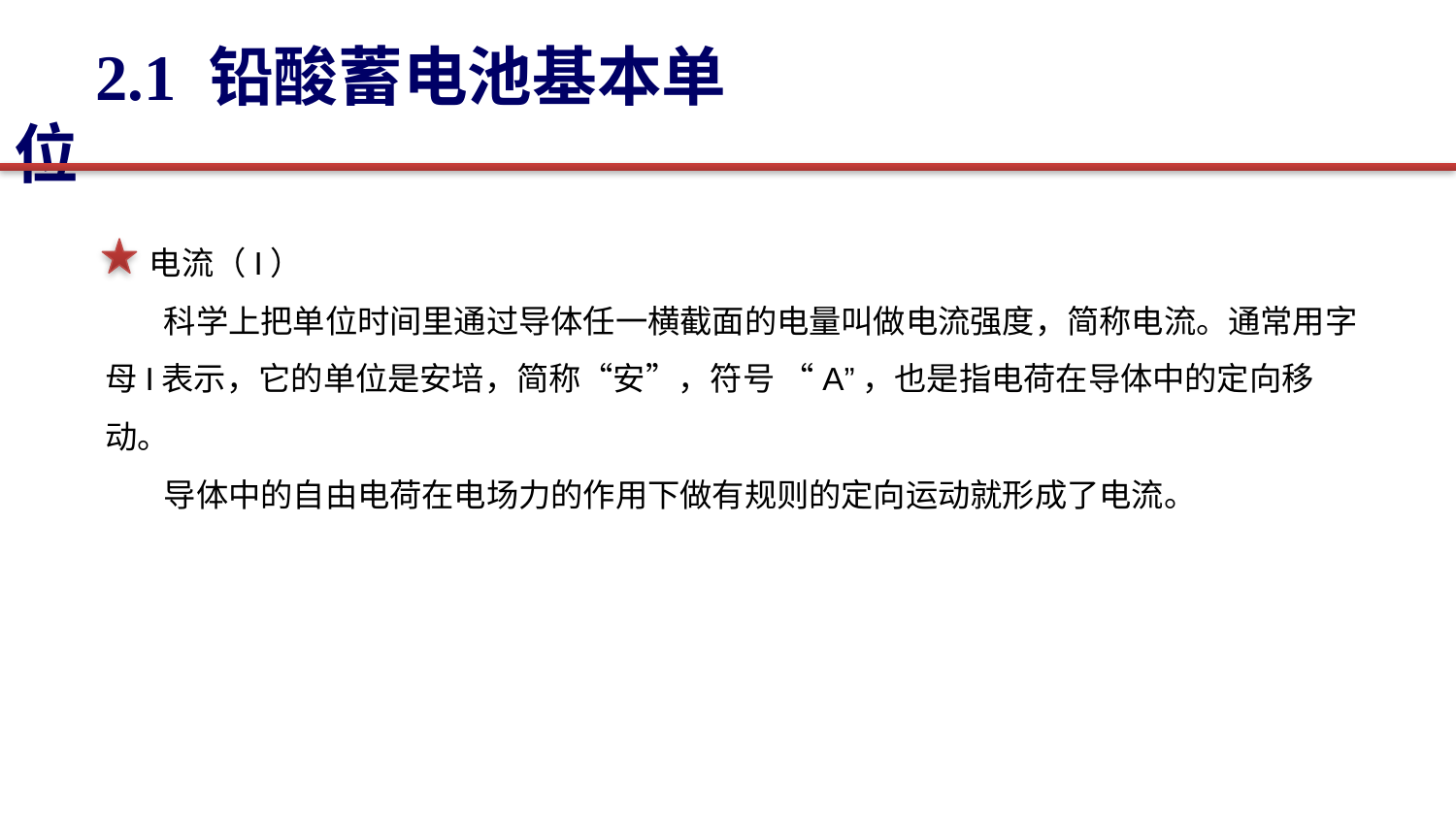

2.1 铅酸蓄电池基本单位

     电流（I）
       科学上把单位时间里通过导体任一横截面的电量叫做电流强度，简称电流。通常用字母I表示，它的单位是安培，简称“安”，符号 “A”，也是指电荷在导体中的定向移动。
       导体中的自由电荷在电场力的作用下做有规则的定向运动就形成了电流。